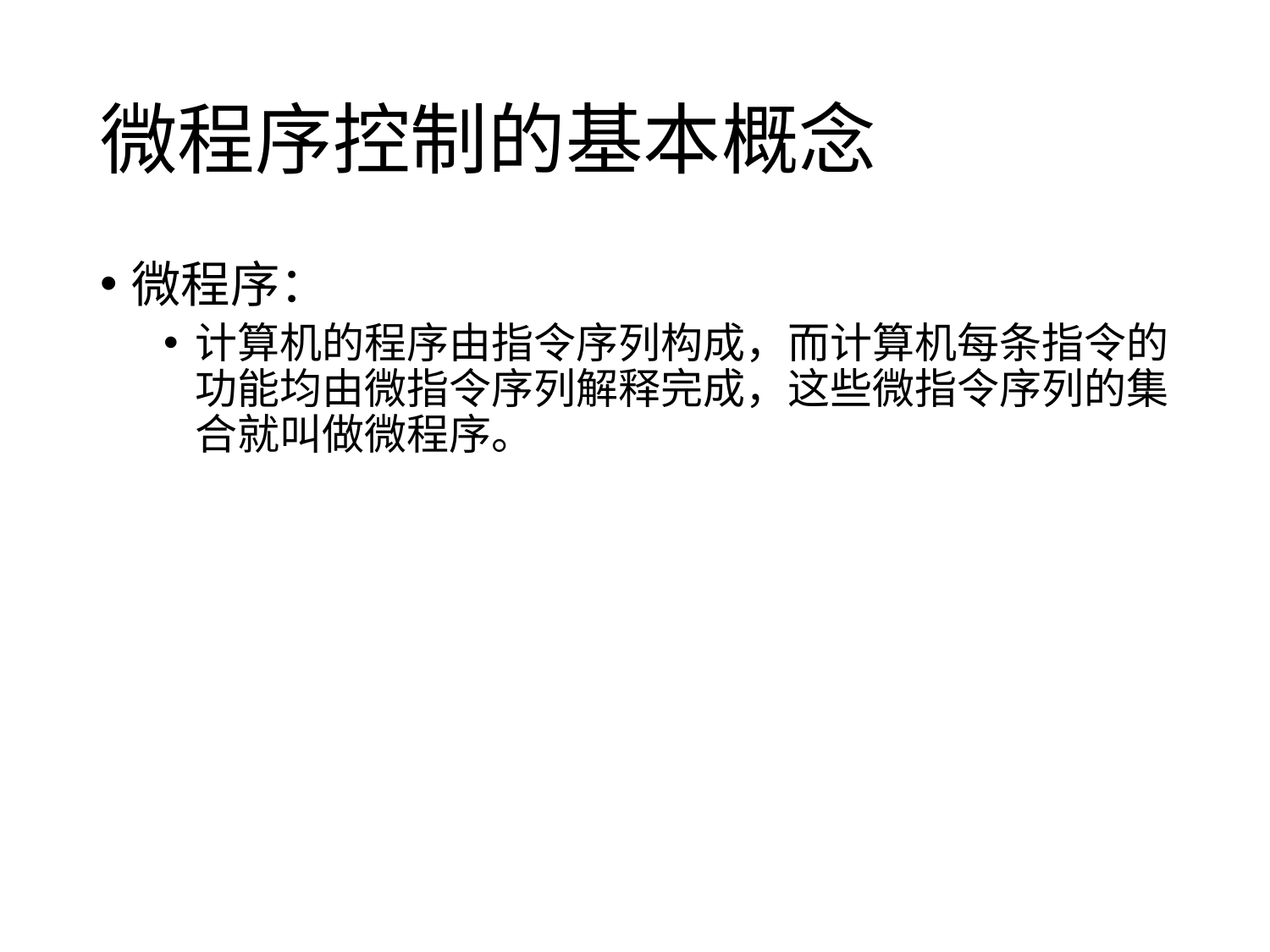

# 微程序控制的基本概念
微程序：
计算机的程序由指令序列构成，而计算机每条指令的功能均由微指令序列解释完成，这些微指令序列的集合就叫做微程序。